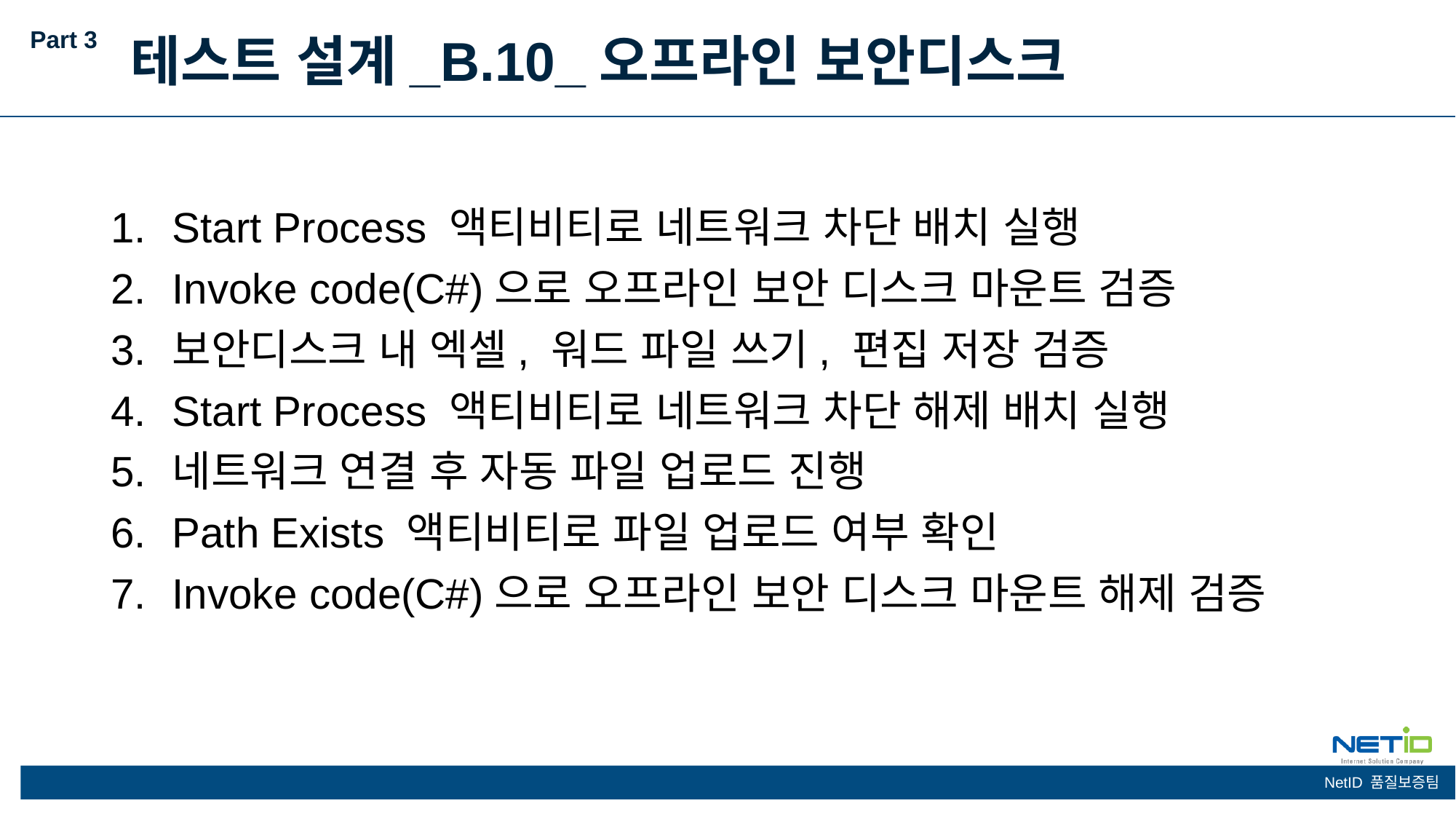

Part 3
테스트 설계_B.10_오프라인 보안디스크

Start Process 액티비티로 네트워크 차단 배치 실행
Invoke code(C#)으로 오프라인 보안 디스크 마운트 검증
보안디스크 내 엑셀, 워드 파일 쓰기, 편집 저장 검증
Start Process 액티비티로 네트워크 차단 해제 배치 실행
네트워크 연결 후 자동 파일 업로드 진행
Path Exists 액티비티로 파일 업로드 여부 확인
Invoke code(C#)으로 오프라인 보안 디스크 마운트 해제 검증